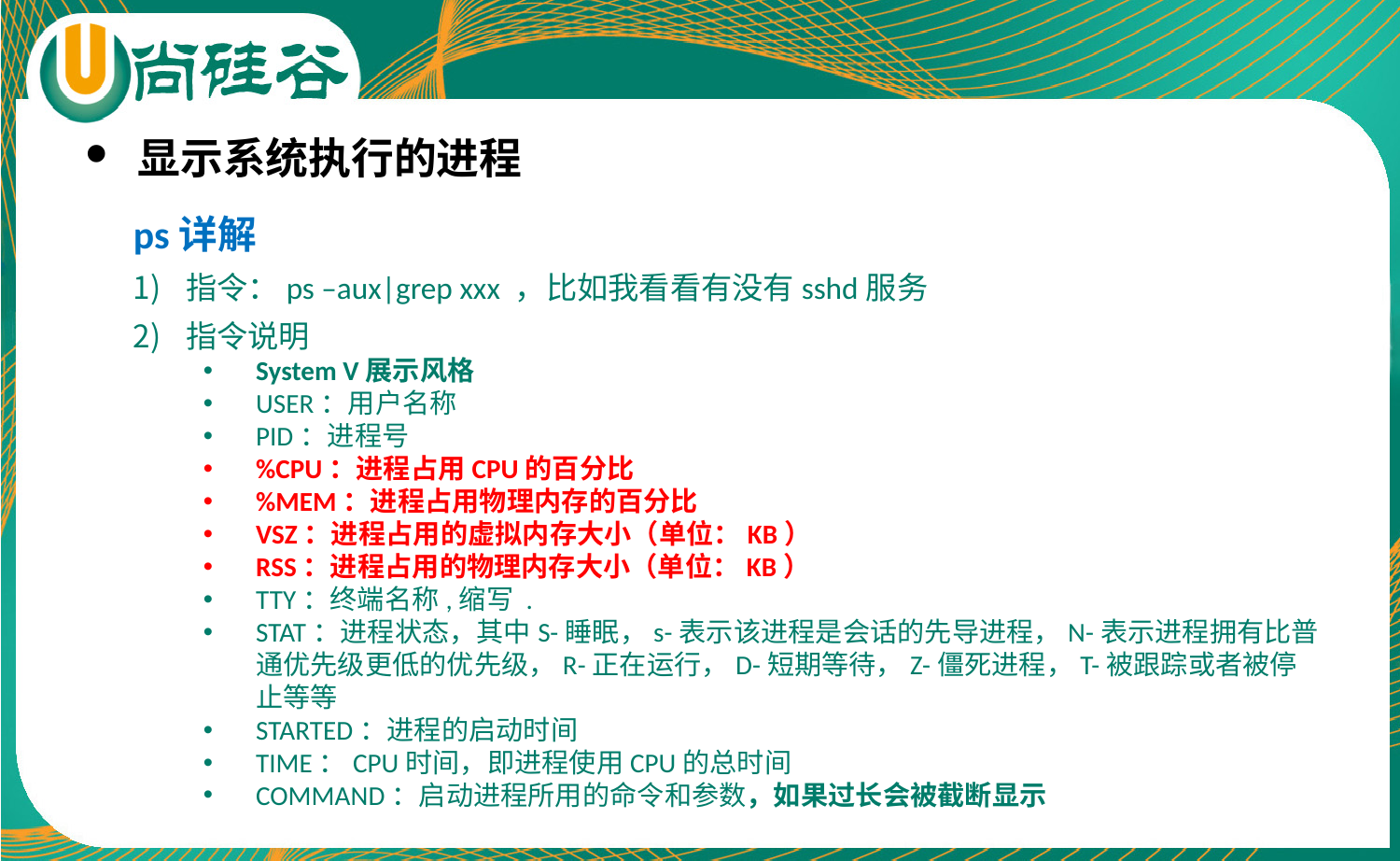

显示系统执行的进程
ps详解
指令：ps –aux|grep xxx ，比如我看看有没有sshd服务
指令说明
System V展示风格
USER：用户名称
PID：进程号
%CPU：进程占用CPU的百分比
%MEM：进程占用物理内存的百分比
VSZ：进程占用的虚拟内存大小（单位：KB）
RSS：进程占用的物理内存大小（单位：KB）
TTY：终端名称,缩写 .
STAT：进程状态，其中S-睡眠，s-表示该进程是会话的先导进程，N-表示进程拥有比普通优先级更低的优先级，R-正在运行，D-短期等待，Z-僵死进程，T-被跟踪或者被停止等等
STARTED：进程的启动时间
TIME：CPU时间，即进程使用CPU的总时间
COMMAND：启动进程所用的命令和参数，如果过长会被截断显示